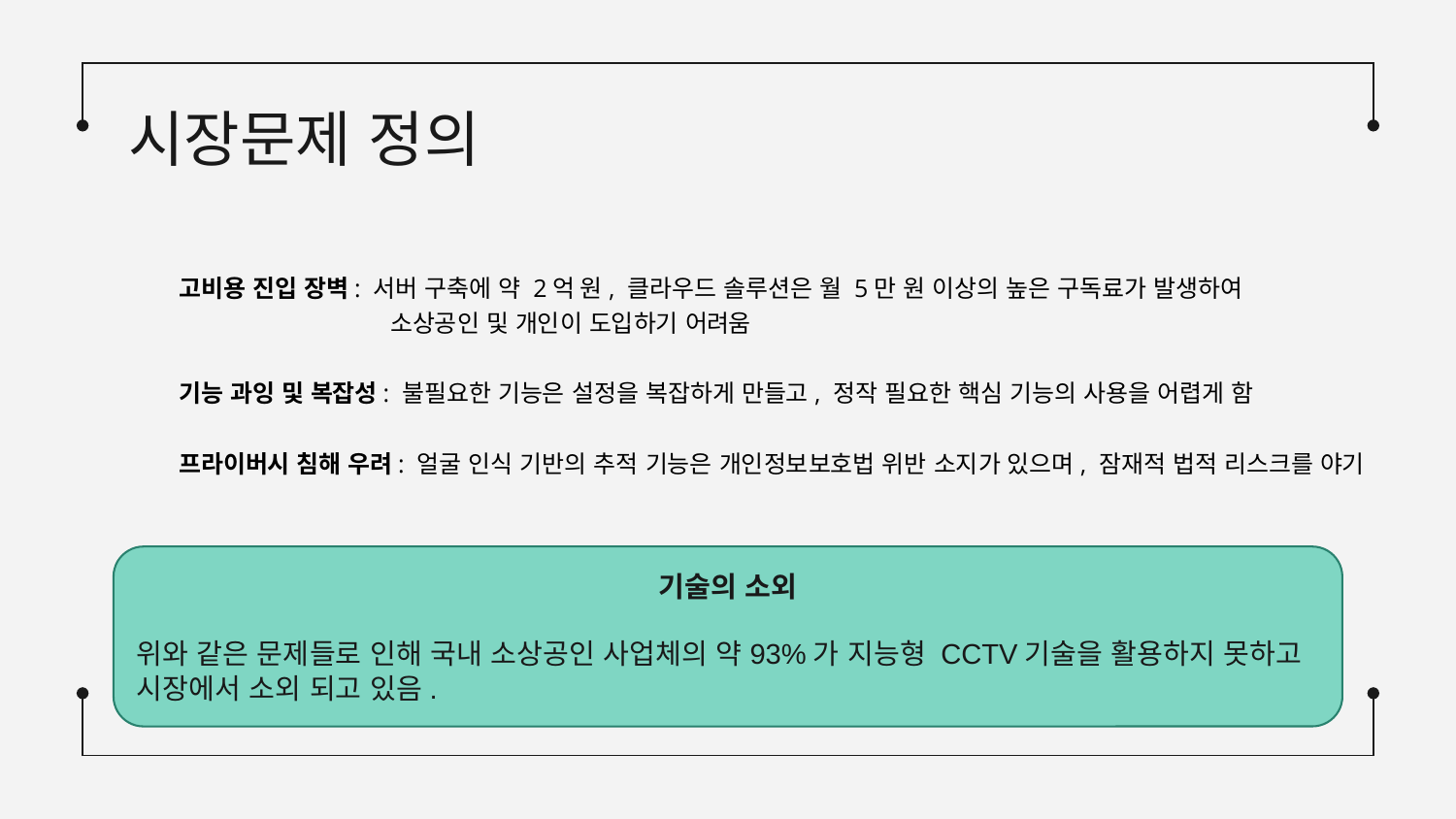

# 시장문제 정의
고비용 진입 장벽: 서버 구축에 약 2억 원, 클라우드 솔루션은 월 5만 원 이상의 높은 구독료가 발생하여
                                      소상공인 및 개인이 도입하기 어려움

기능 과잉 및 복잡성: 불필요한 기능은 설정을 복잡하게 만들고, 정작 필요한 핵심 기능의 사용을 어렵게 함

프라이버시 침해 우려: 얼굴 인식 기반의 추적 기능은 개인정보보호법 위반 소지가 있으며, 잠재적 법적 리스크를 야기
기술의 소외

위와 같은 문제들로 인해 국내 소상공인 사업체의 약93%가 지능형 CCTV기술을 활용하지 못하고 시장에서 소외 되고 있음.